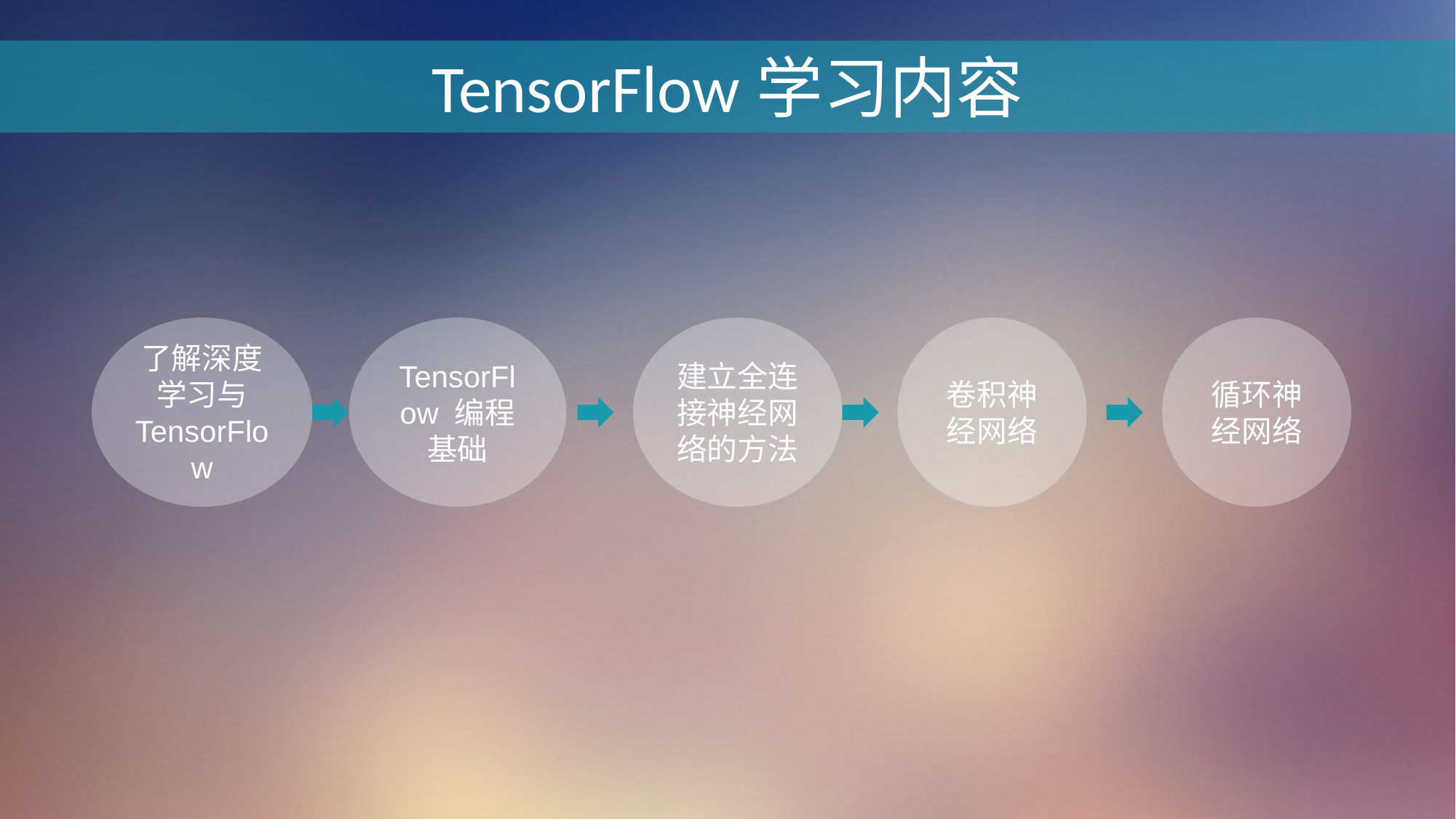

TensorFlow学习内容

了解深度学习与
TensorFlow
TensorFlow 编程基础
建立全连接神经网络的方法
卷积神经网络
循环神经网络